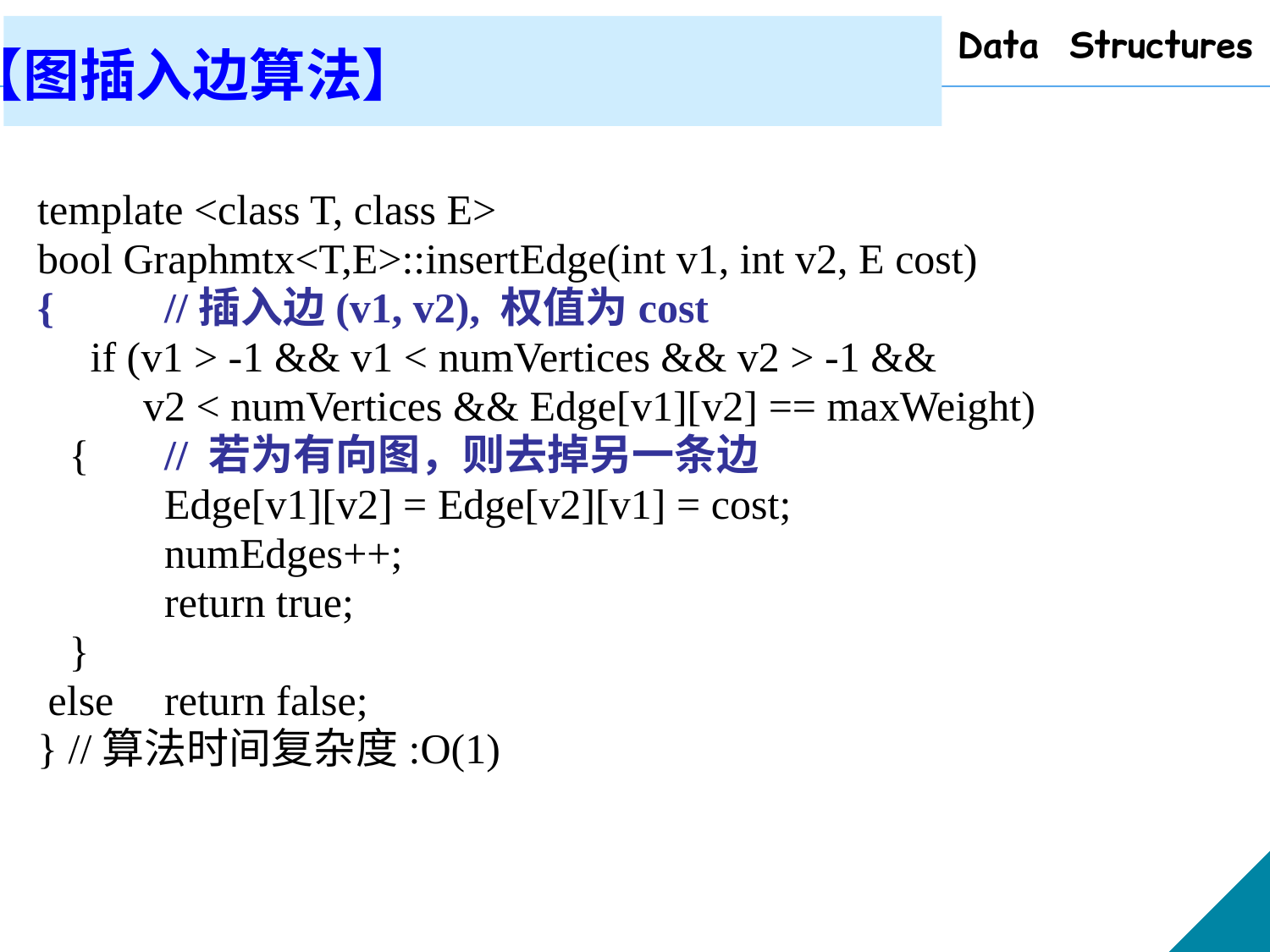

【图插入边算法】
template <class T, class E>
bool Graphmtx<T,E>::insertEdge(int v1, int v2, E cost)
{	//插入边(v1, v2), 权值为cost
     if (v1 > -1 && v1 < numVertices && v2 > -1 &&
          v2 < numVertices && Edge[v1][v2] == maxWeight)
   {  	// 若为有向图，则去掉另一条边
	Edge[v1][v2] = Edge[v2][v1] = cost;
	numEdges++;
      	return true;
   }
 else	return false;
} //算法时间复杂度:O(1)